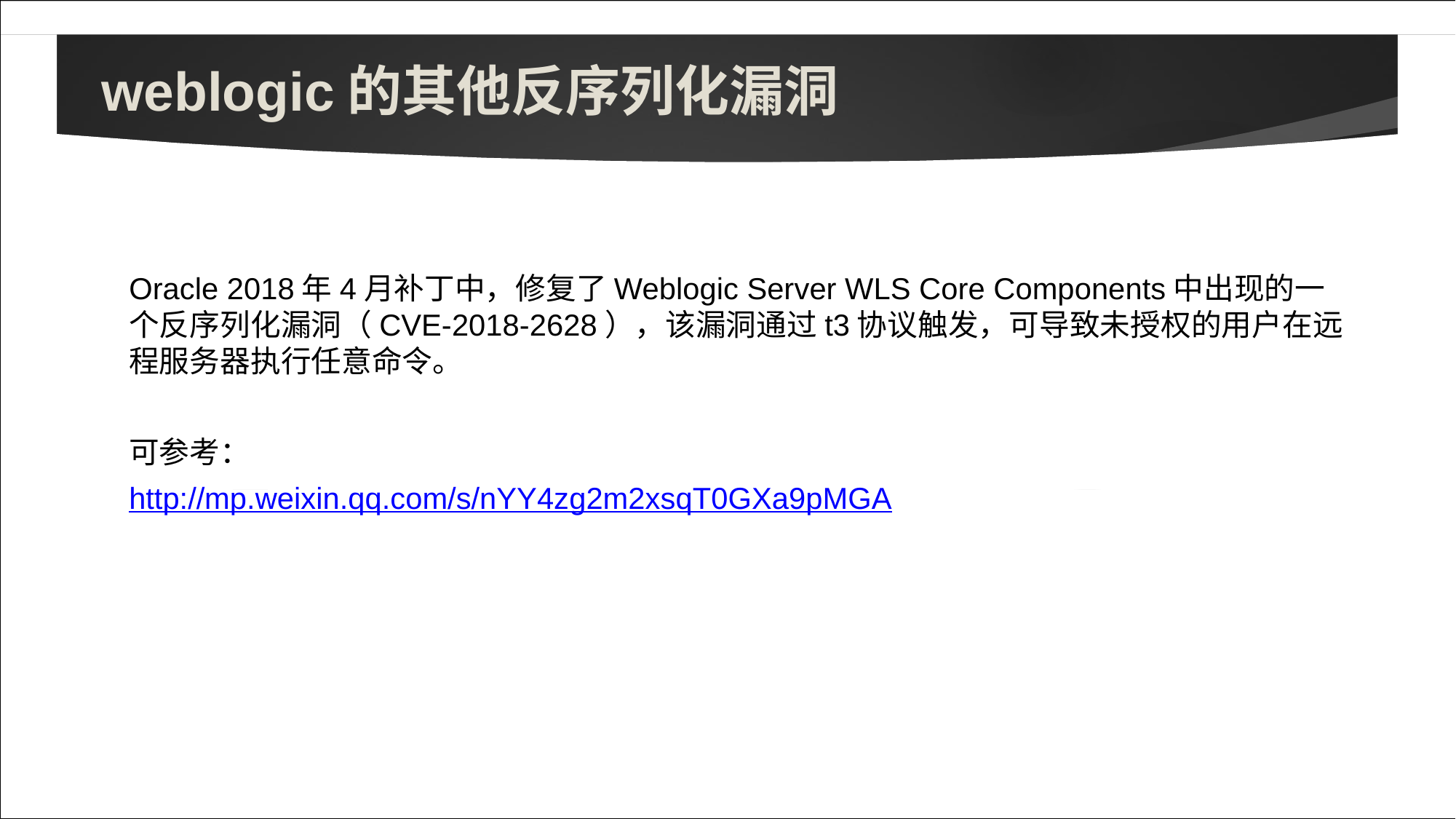

# weblogic的其他反序列化漏洞
Oracle 2018年4月补丁中，修复了Weblogic Server WLS Core Components中出现的一个反序列化漏洞（CVE-2018-2628），该漏洞通过t3协议触发，可导致未授权的用户在远程服务器执行任意命令。

可参考：
http://mp.weixin.qq.com/s/nYY4zg2m2xsqT0GXa9pMGA